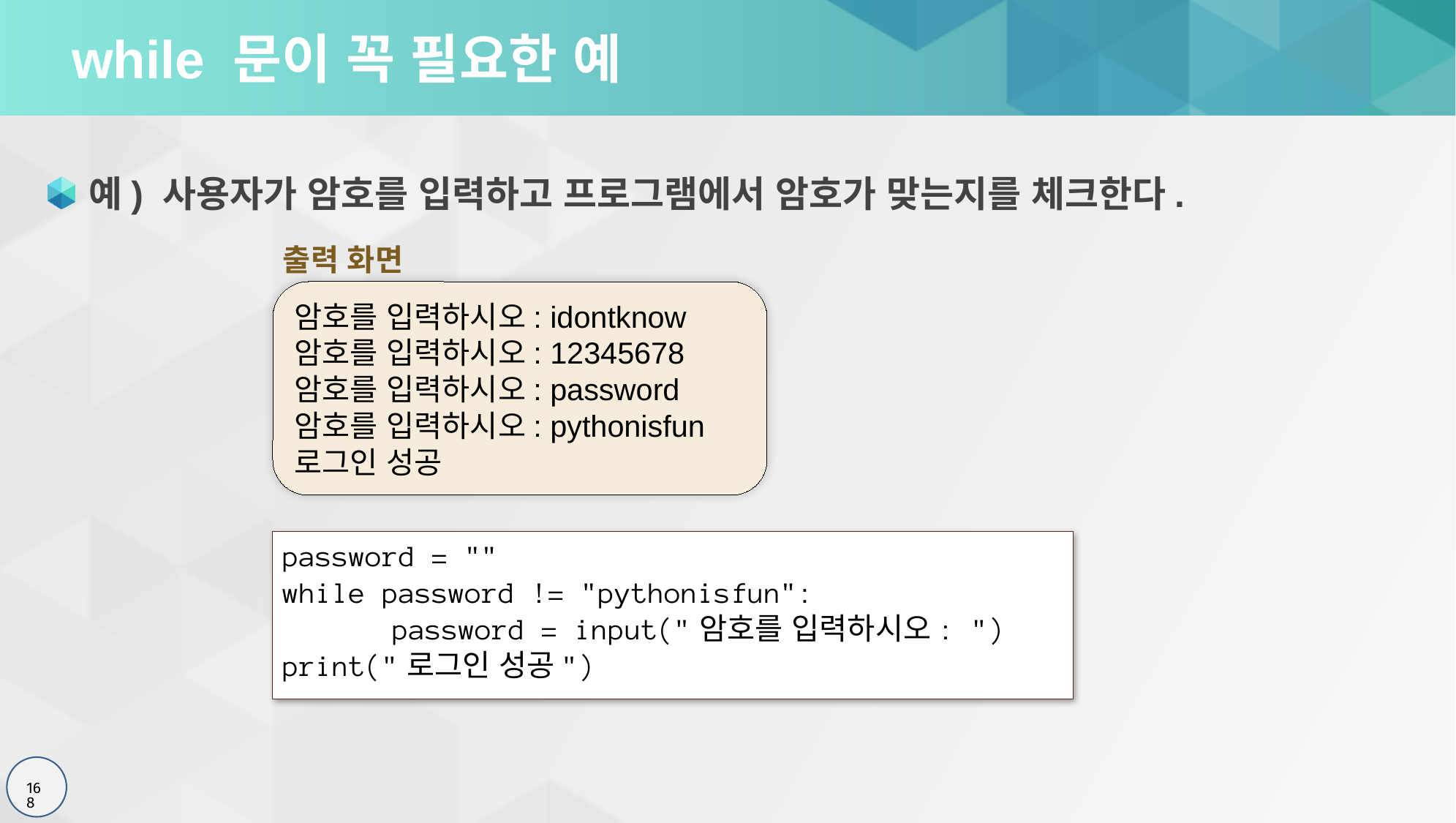

# while 문이 꼭 필요한 예
예) 사용자가 암호를 입력하고 프로그램에서 암호가 맞는지를 체크한다.

출력 화면
암호를 입력하시오: idontknow
암호를 입력하시오: 12345678
암호를 입력하시오: password
암호를 입력하시오: pythonisfun
로그인 성공
password = ""
while password != "pythonisfun":
	password = input("암호를 입력하시오: ")
print("로그인 성공")